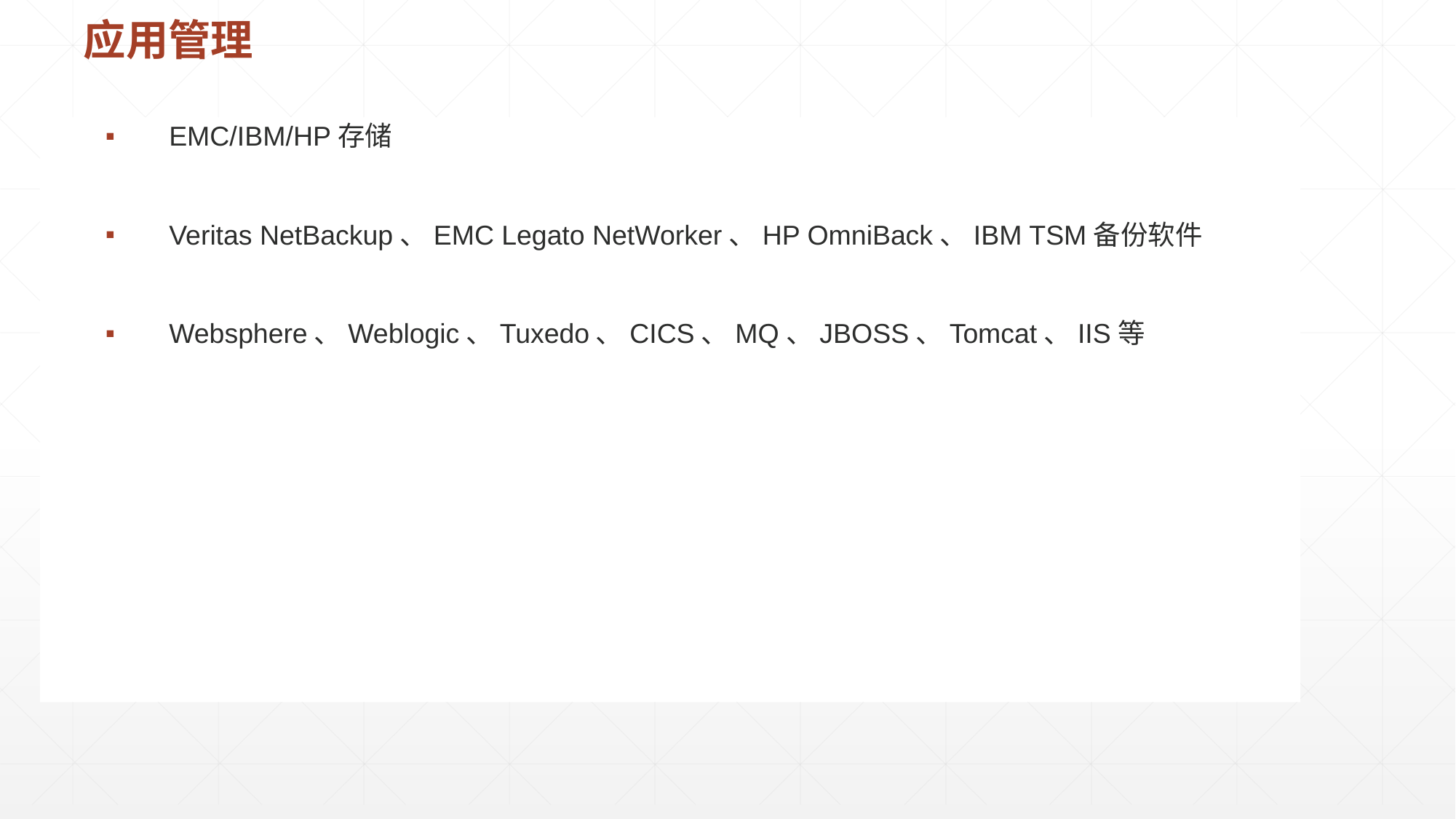

# 应用管理
EMC/IBM/HP存储

Veritas NetBackup、EMC Legato NetWorker、HP OmniBack、IBM TSM备份软件

Websphere、Weblogic、Tuxedo、CICS、MQ、JBOSS、Tomcat、IIS等